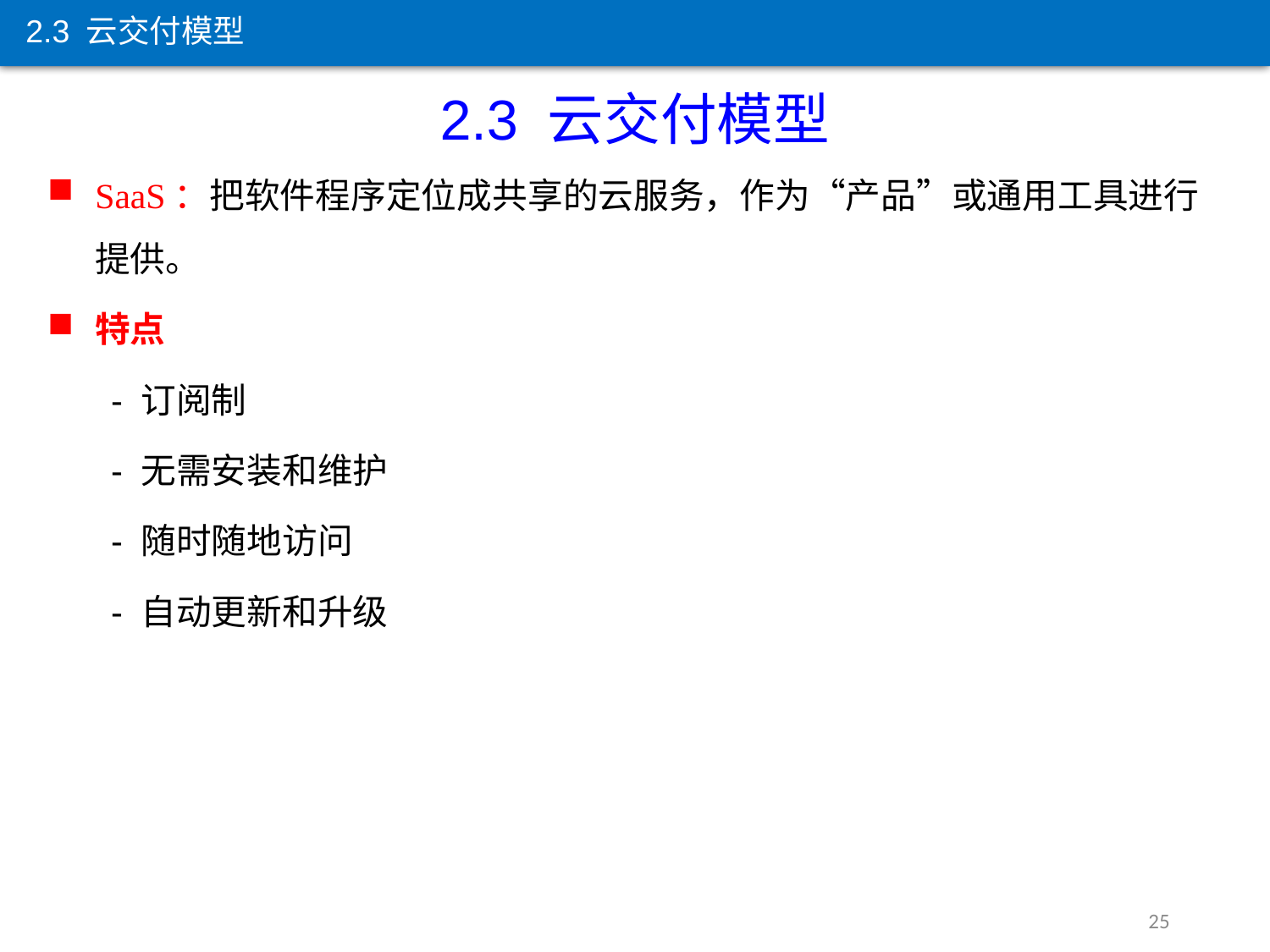

2.3 云交付模型
2.3 云交付模型
SaaS：把软件程序定位成共享的云服务，作为“产品”或通用工具进行提供。
特点
- 订阅制
- 无需安装和维护
- 随时随地访问
- 自动更新和升级

25